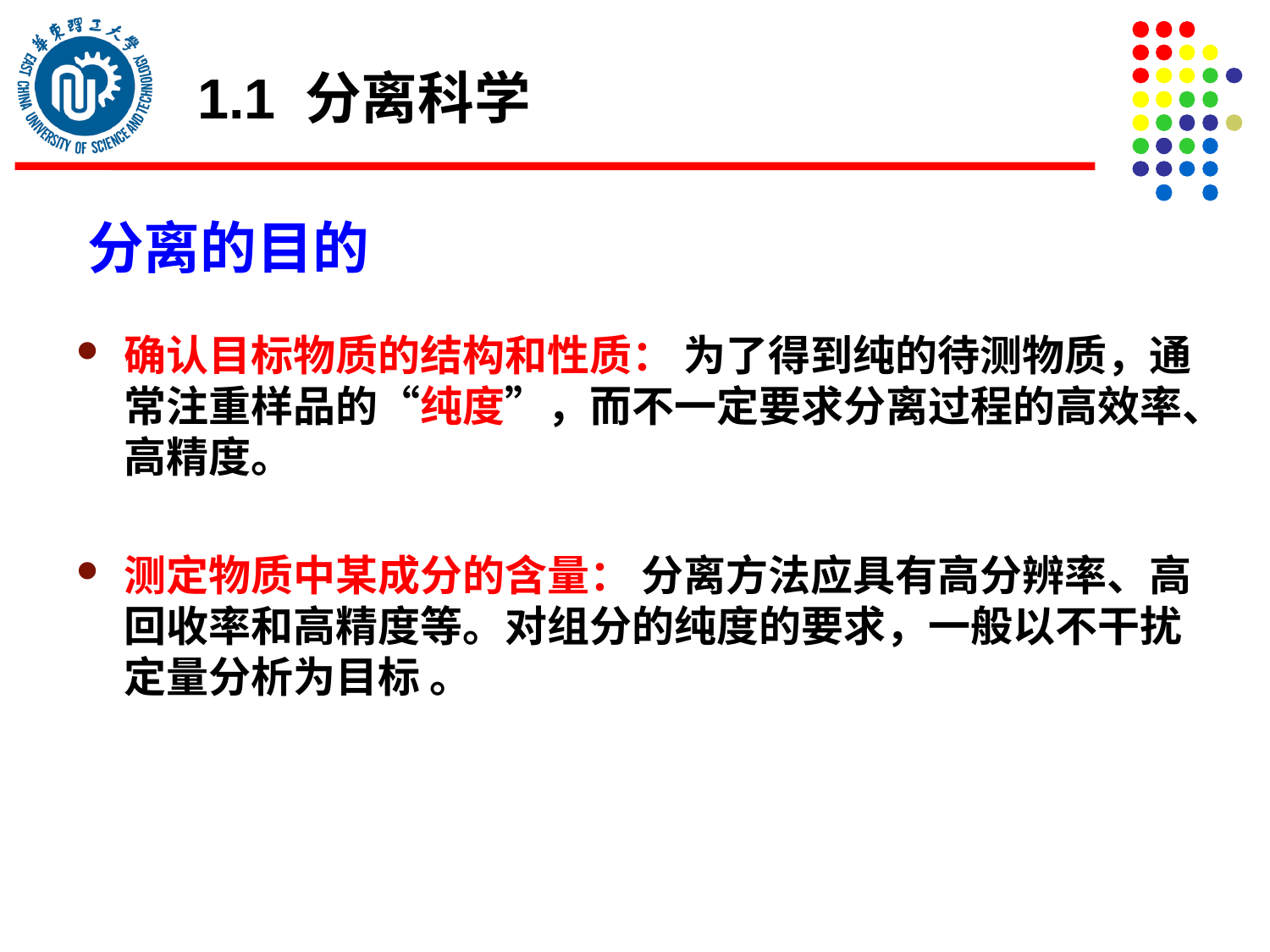

1.1 分离科学
分离的目的
确认目标物质的结构和性质： 为了得到纯的待测物质，通常注重样品的“纯度”，而不一定要求分离过程的高效率、高精度。

测定物质中某成分的含量： 分离方法应具有高分辨率、高回收率和高精度等。对组分的纯度的要求，一般以不干扰定量分析为目标 。